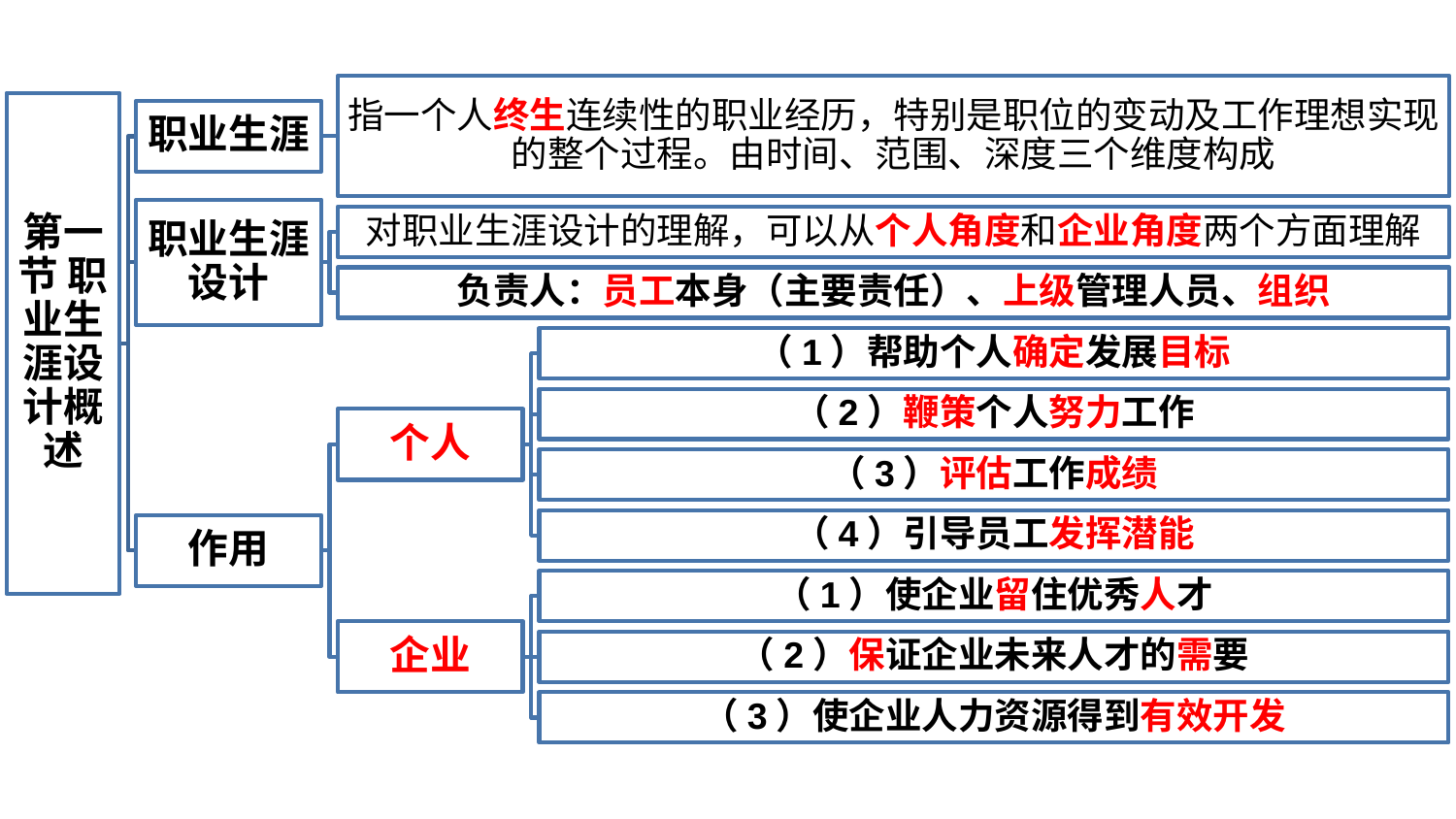

第一节 职业生涯设计概述
职业生涯
指一个人终生连续性的职业经历，特别是职位的变动及工作理想实现的整个过程。由时间、范围、深度三个维度构成
职业生涯设计
对职业生涯设计的理解，可以从个人角度和企业角度两个方面理解
负责人：员工本身（主要责任）、上级管理人员、组织
作用
个人
（1）帮助个人确定发展目标
（2）鞭策个人努力工作
（3）评估工作成绩
（4）引导员工发挥潜能
企业
（1）使企业留住优秀人才
（2）保证企业未来人才的需要
（3）使企业人力资源得到有效开发
多题型